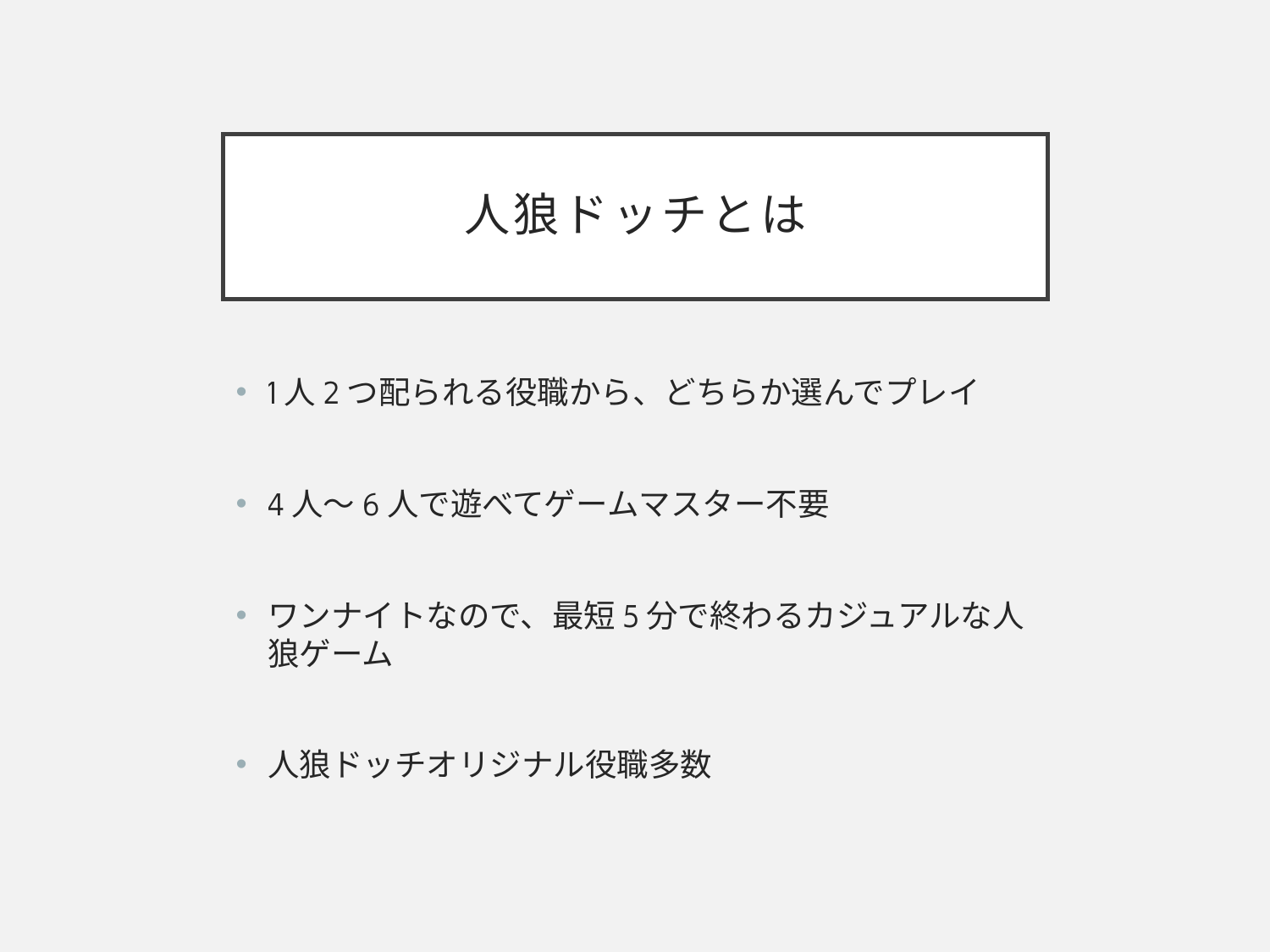

# 人狼ドッチとは
1人2つ配られる役職から、どちらか選んでプレイ

4人〜6人で遊べてゲームマスター不要

ワンナイトなので、最短5分で終わるカジュアルな人狼ゲーム

人狼ドッチオリジナル役職多数